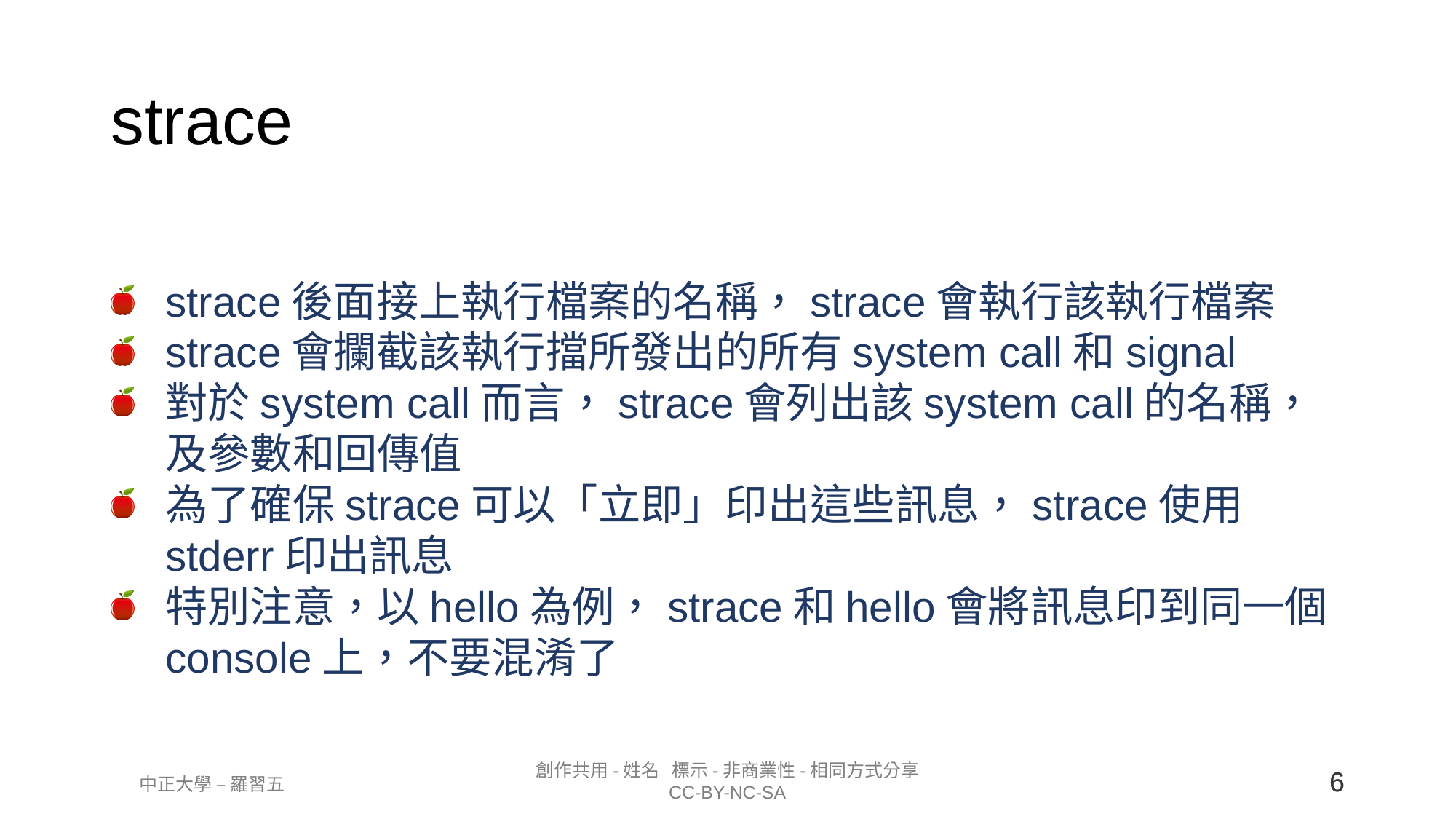

# strace
strace後面接上執行檔案的名稱，strace會執行該執行檔案
strace會攔截該執行擋所發出的所有system call和signal
對於system call而言，strace會列出該system call的名稱，及參數和回傳值
為了確保strace可以「立即」印出這些訊息，strace使用stderr印出訊息
特別注意，以hello為例，strace和hello會將訊息印到同一個console上，不要混淆了